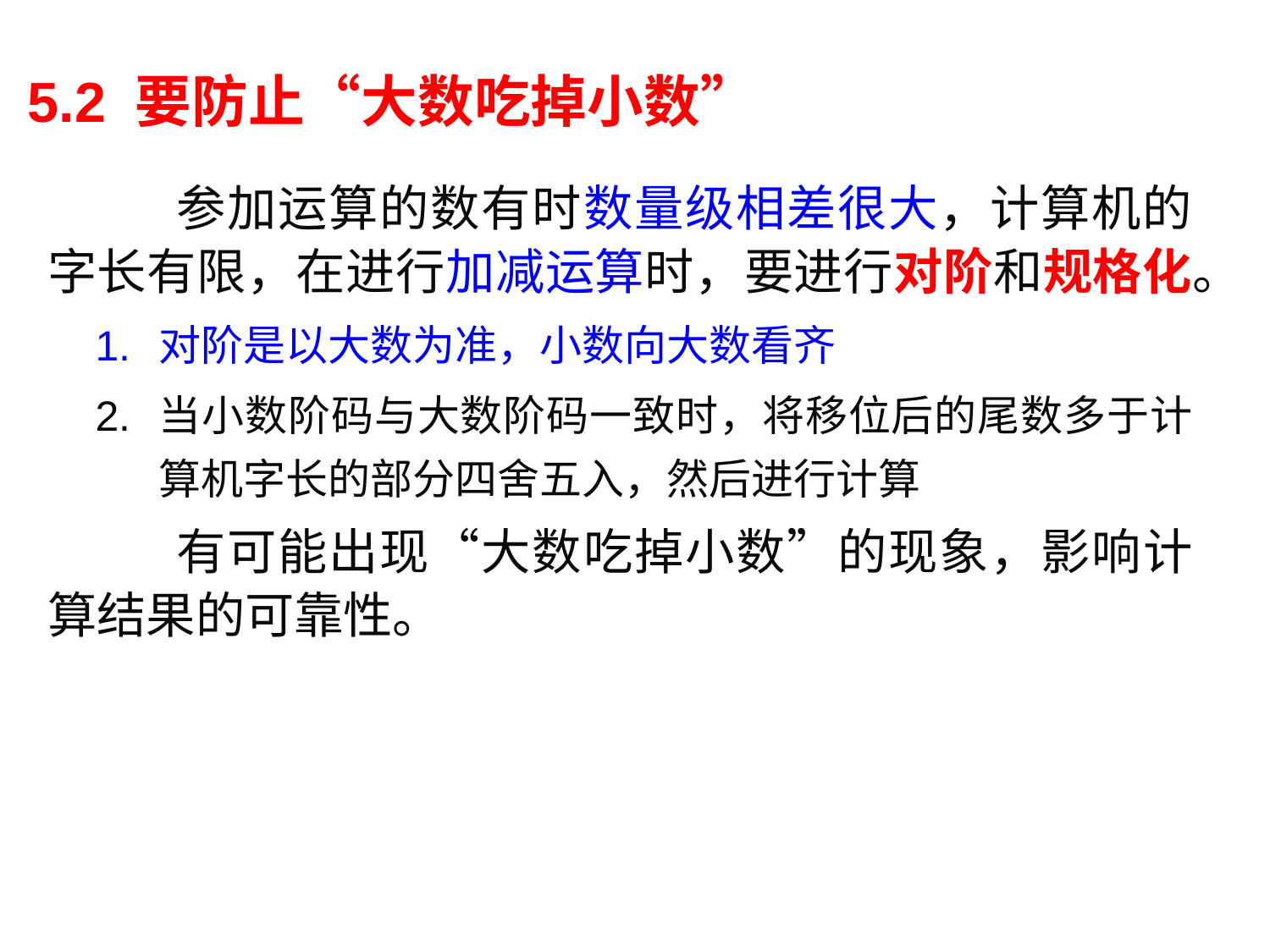

# 5.2 要防止“大数吃掉小数”
	参加运算的数有时数量级相差很大，计算机的字长有限，在进行加减运算时，要进行对阶和规格化。
对阶是以大数为准，小数向大数看齐
当小数阶码与大数阶码一致时，将移位后的尾数多于计算机字长的部分四舍五入，然后进行计算
	有可能出现“大数吃掉小数”的现象，影响计算结果的可靠性。